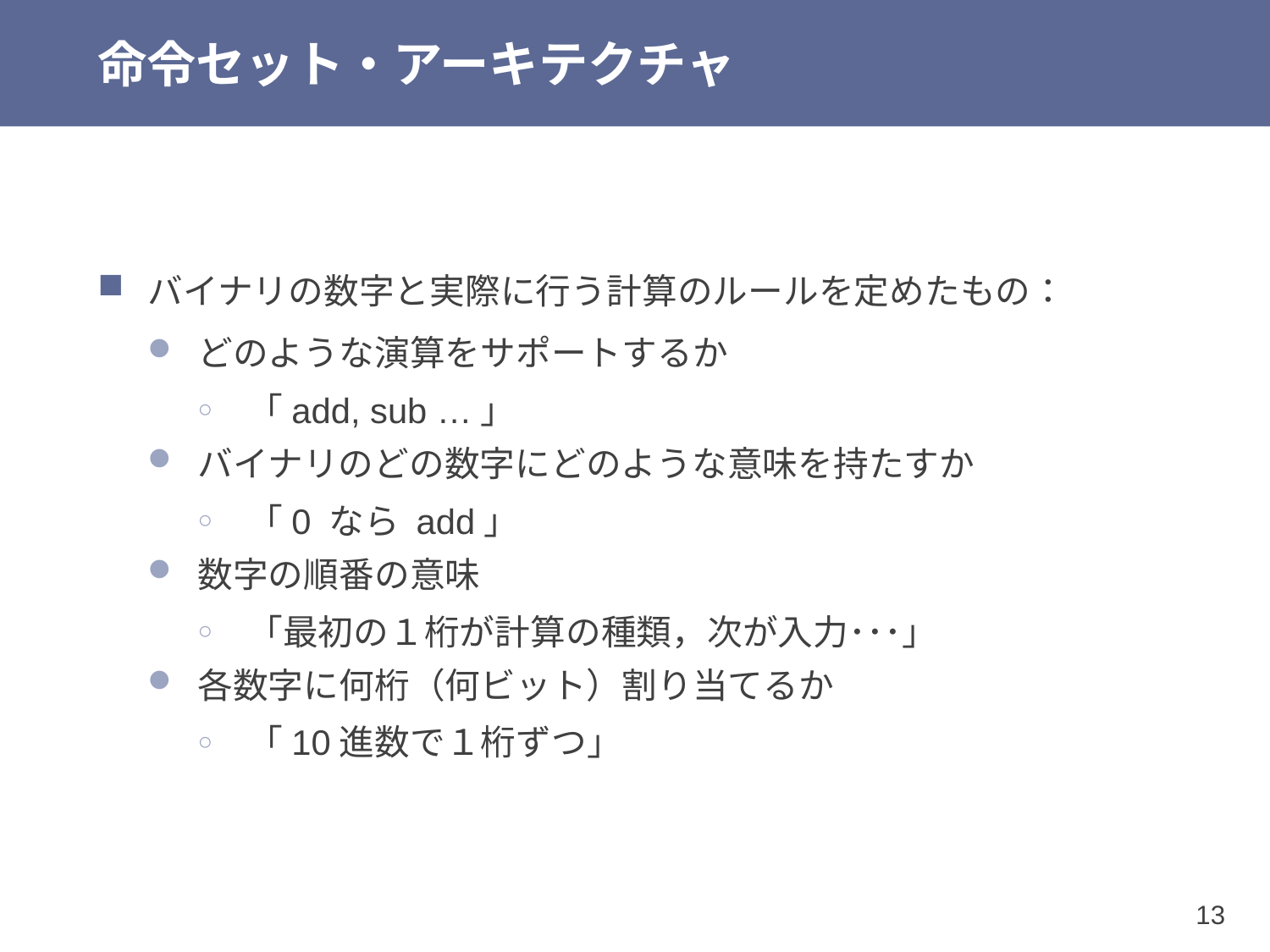

# 命令セット・アーキテクチャ
バイナリの数字と実際に行う計算のルールを定めたもの：
どのような演算をサポートするか
「add, sub …」
バイナリのどの数字にどのような意味を持たすか
「0 なら add」
数字の順番の意味
「最初の１桁が計算の種類，次が入力･･･」
各数字に何桁（何ビット）割り当てるか
「10進数で１桁ずつ」